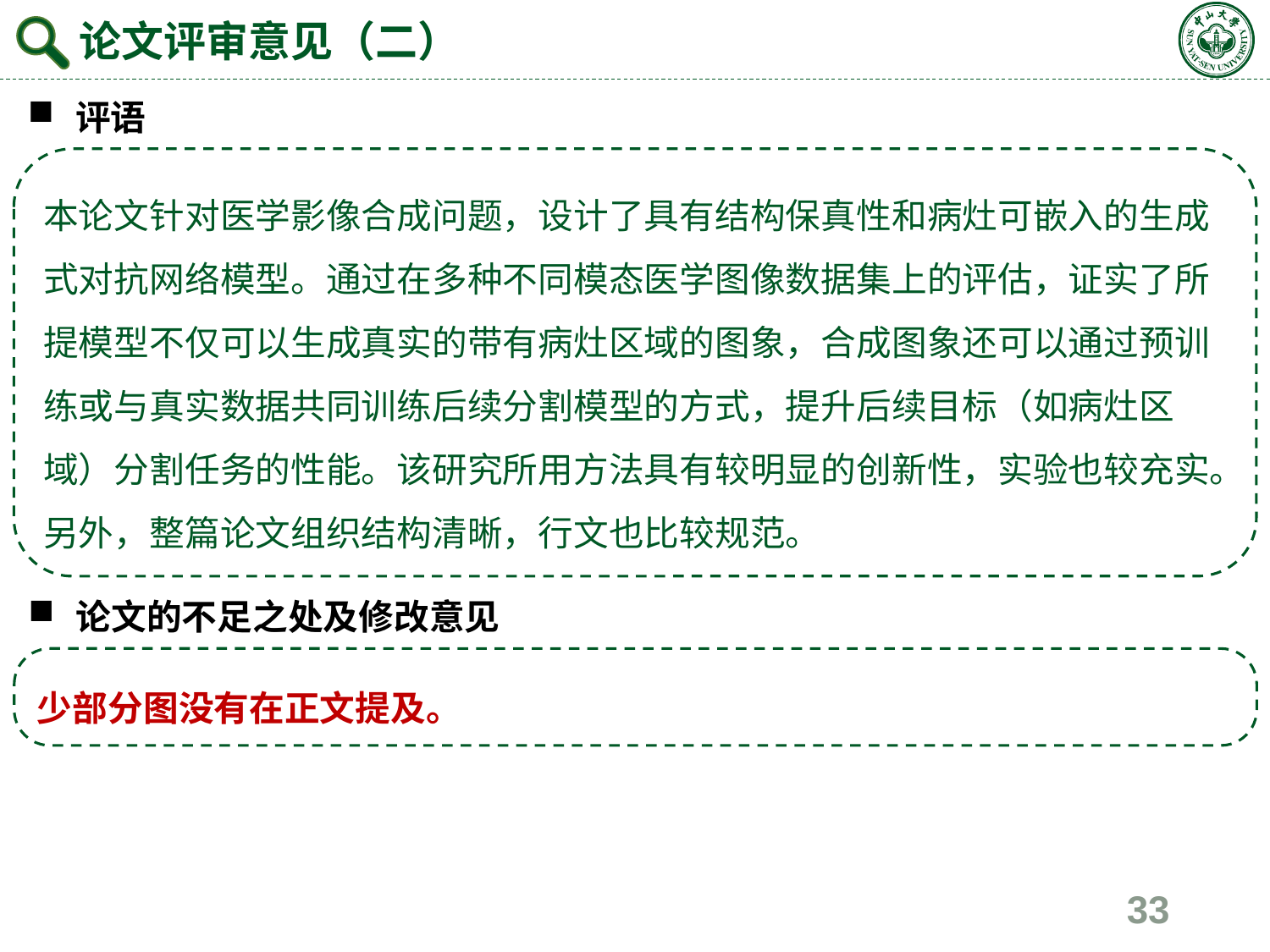

论文评审意见（二）

评语
本论文针对医学影像合成问题，设计了具有结构保真性和病灶可嵌入的生成式对抗网络模型。通过在多种不同模态医学图像数据集上的评估，证实了所提模型不仅可以生成真实的带有病灶区域的图象，合成图象还可以通过预训练或与真实数据共同训练后续分割模型的方式，提升后续目标（如病灶区域）分割任务的性能。该研究所用方法具有较明显的创新性，实验也较充实。另外，整篇论文组织结构清晰，行文也比较规范。
论文的不足之处及修改意见
少部分图没有在正文提及。
33